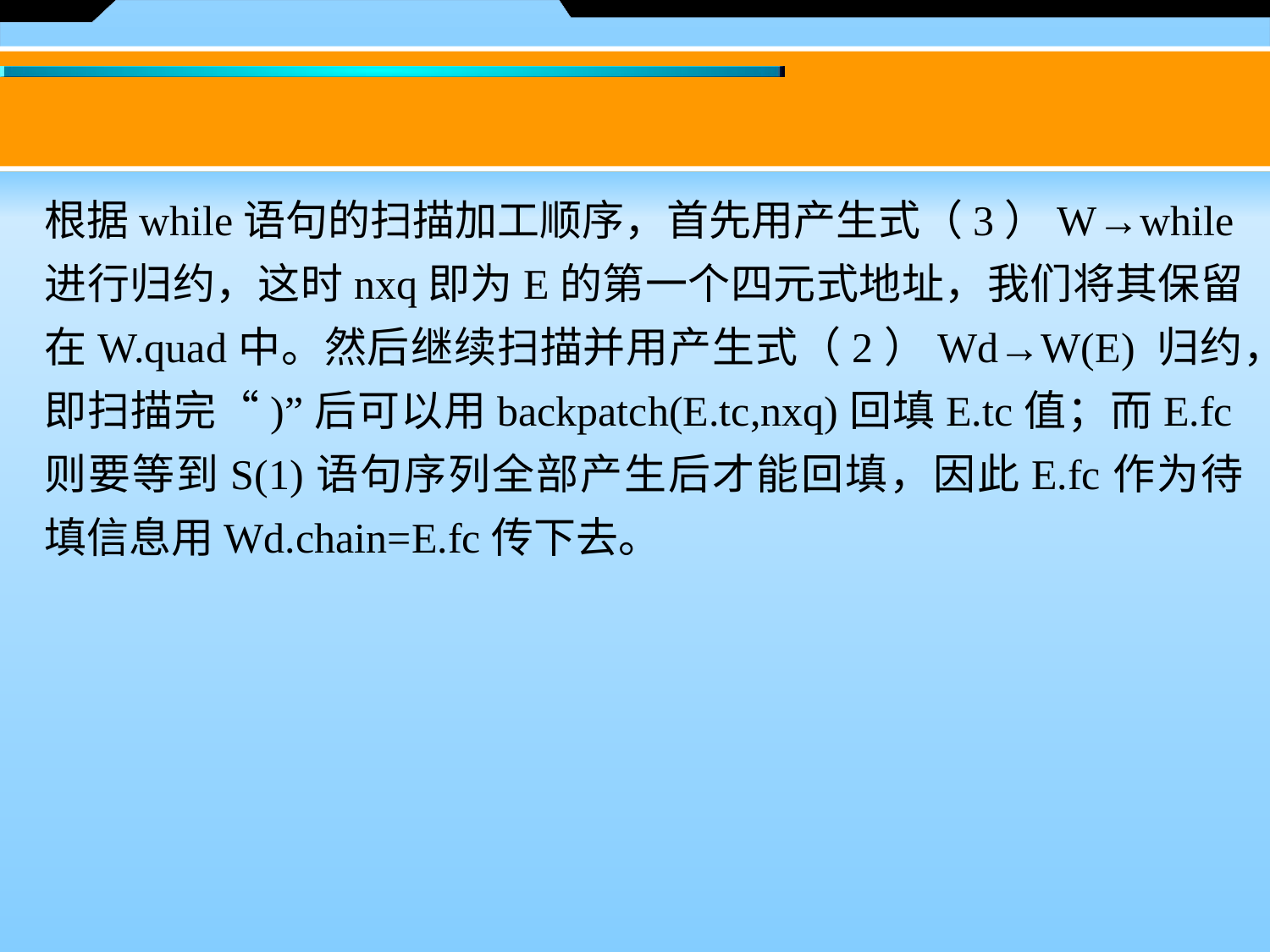

根据while语句的扫描加工顺序，首先用产生式（3）W→while进行归约，这时nxq即为E的第一个四元式地址，我们将其保留在W.quad中。然后继续扫描并用产生式（2）Wd→W(E) 归约，即扫描完“)”后可以用backpatch(E.tc,nxq)回填E.tc值；而E.fc则要等到S(1)语句序列全部产生后才能回填，因此E.fc作为待填信息用Wd.chain=E.fc传下去。